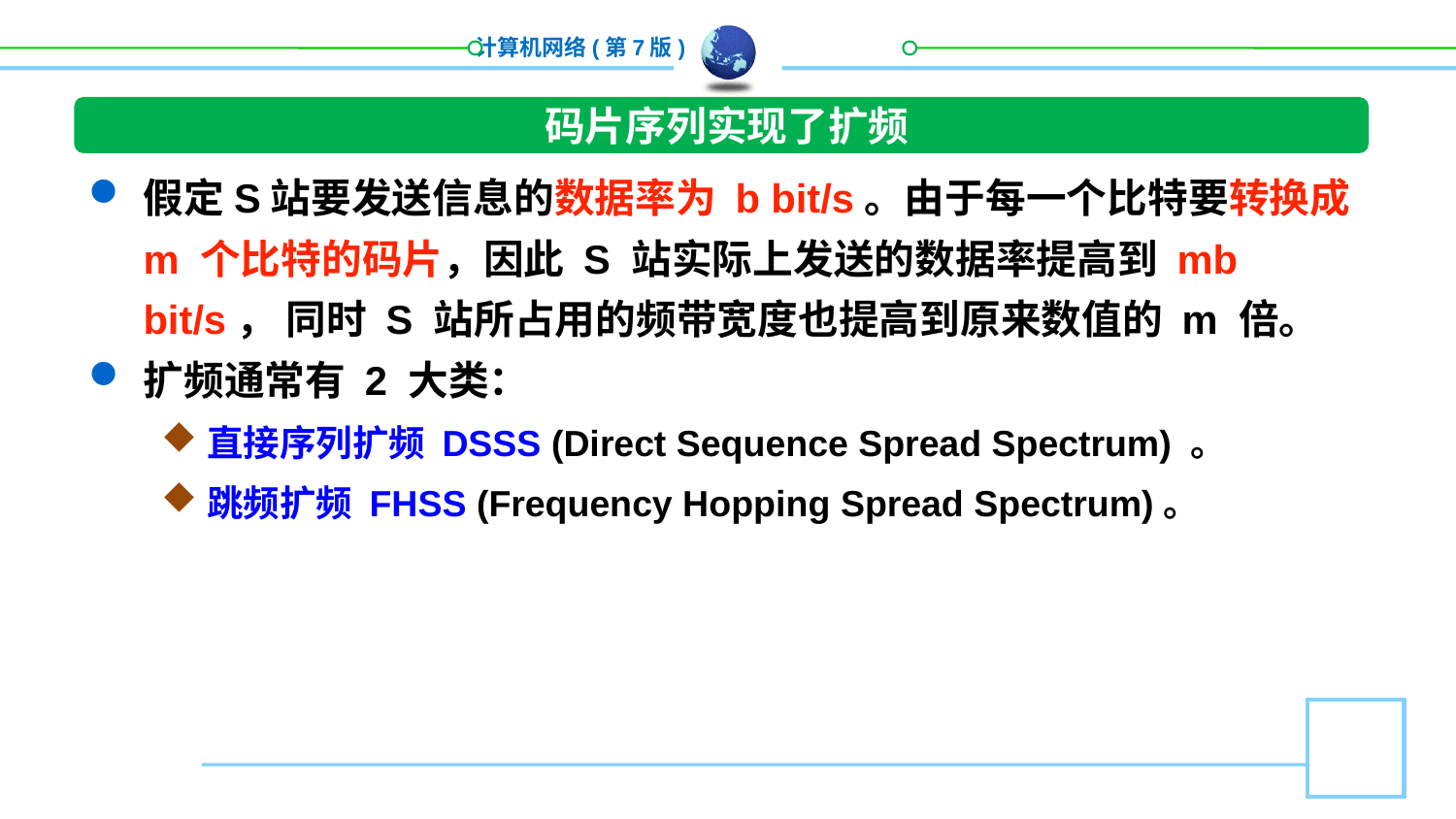

码片序列实现了扩频
假定S站要发送信息的数据率为 b bit/s。由于每⼀个⽐特要转换成 m 个⽐特的码⽚，因此 S 站实际上发送的数据率提⾼到 mb bit/s， 同时 S 站所占⽤的频带宽度也提⾼到原来数值的 m 倍。
扩频通常有 2 大类：
直接序列扩频 DSSS (Direct Sequence Spread Spectrum) 。
跳频扩频 FHSS (Frequency Hopping Spread Spectrum)。